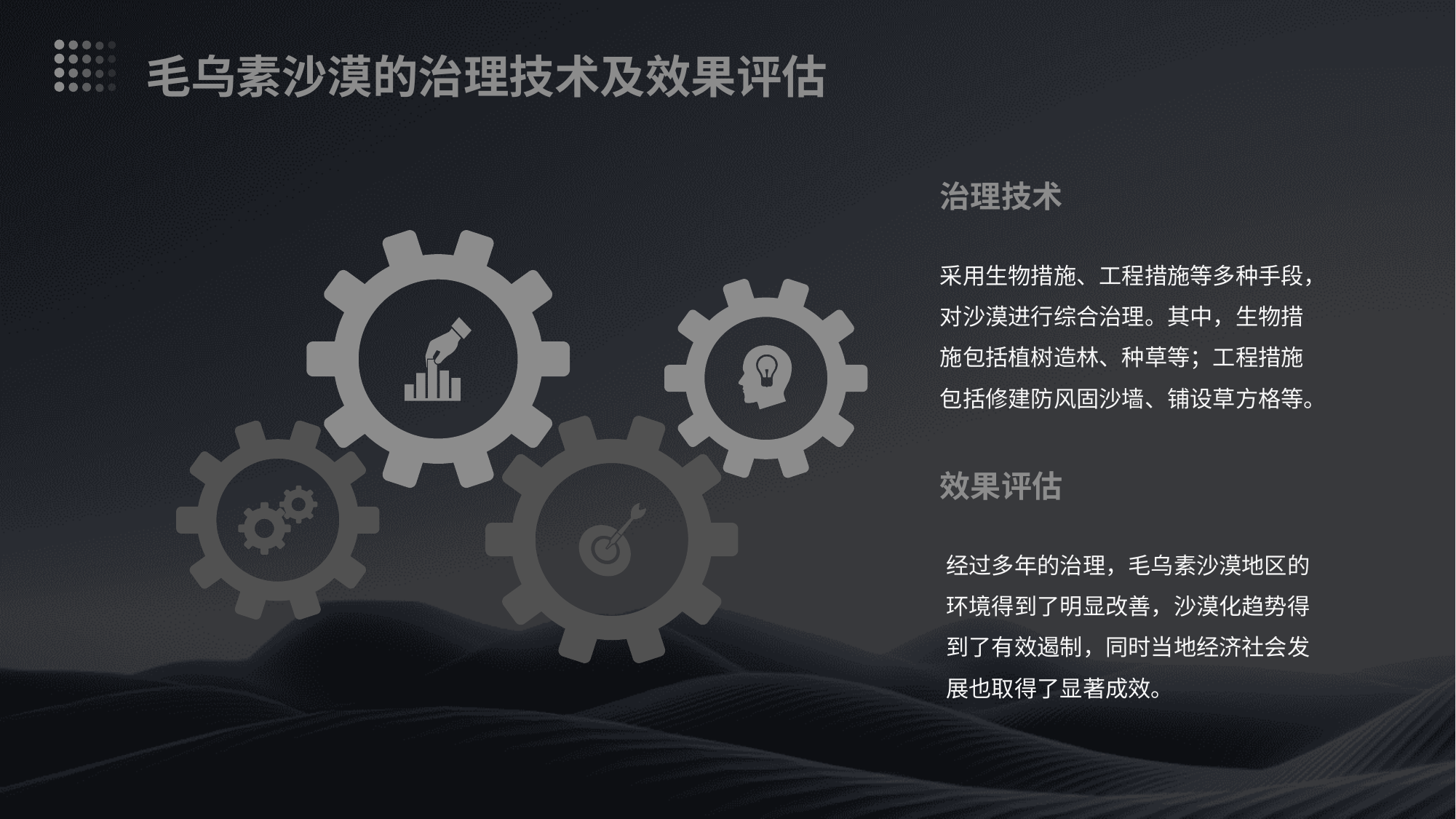

毛乌素沙漠的治理技术及效果评估

治理技术
采用生物措施、工程措施等多种手段，对沙漠进行综合治理。其中，生物措施包括植树造林、种草等；工程措施包括修建防风固沙墙、铺设草方格等。

效果评估

经过多年的治理，毛乌素沙漠地区的环境得到了明显改善，沙漠化趋势得到了有效遏制，同时当地经济社会发展也取得了显著成效。